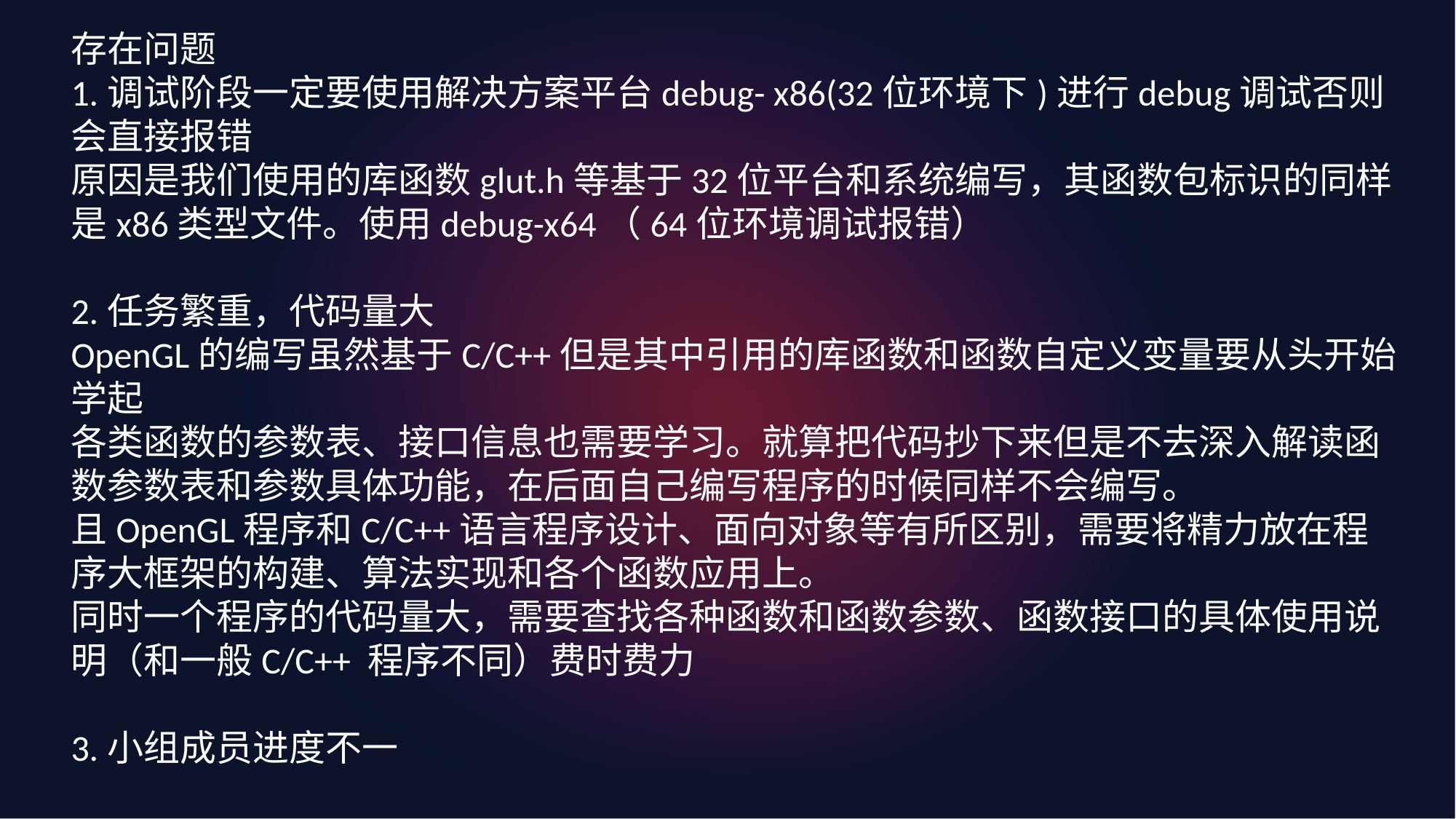

存在问题
1.调试阶段一定要使用解决方案平台debug- x86(32位环境下)进行debug调试否则会直接报错
原因是我们使用的库函数glut.h等基于32位平台和系统编写，其函数包标识的同样是x86类型文件。使用debug-x64（64位环境调试报错）

2.任务繁重，代码量大
OpenGL的编写虽然基于C/C++但是其中引用的库函数和函数自定义变量要从头开始学起
各类函数的参数表、接口信息也需要学习。就算把代码抄下来但是不去深入解读函数参数表和参数具体功能，在后面自己编写程序的时候同样不会编写。
且OpenGL程序和C/C++语言程序设计、面向对象等有所区别，需要将精力放在程序大框架的构建、算法实现和各个函数应用上。
同时一个程序的代码量大，需要查找各种函数和函数参数、函数接口的具体使用说明（和一般C/C++ 程序不同）费时费力

3.小组成员进度不一